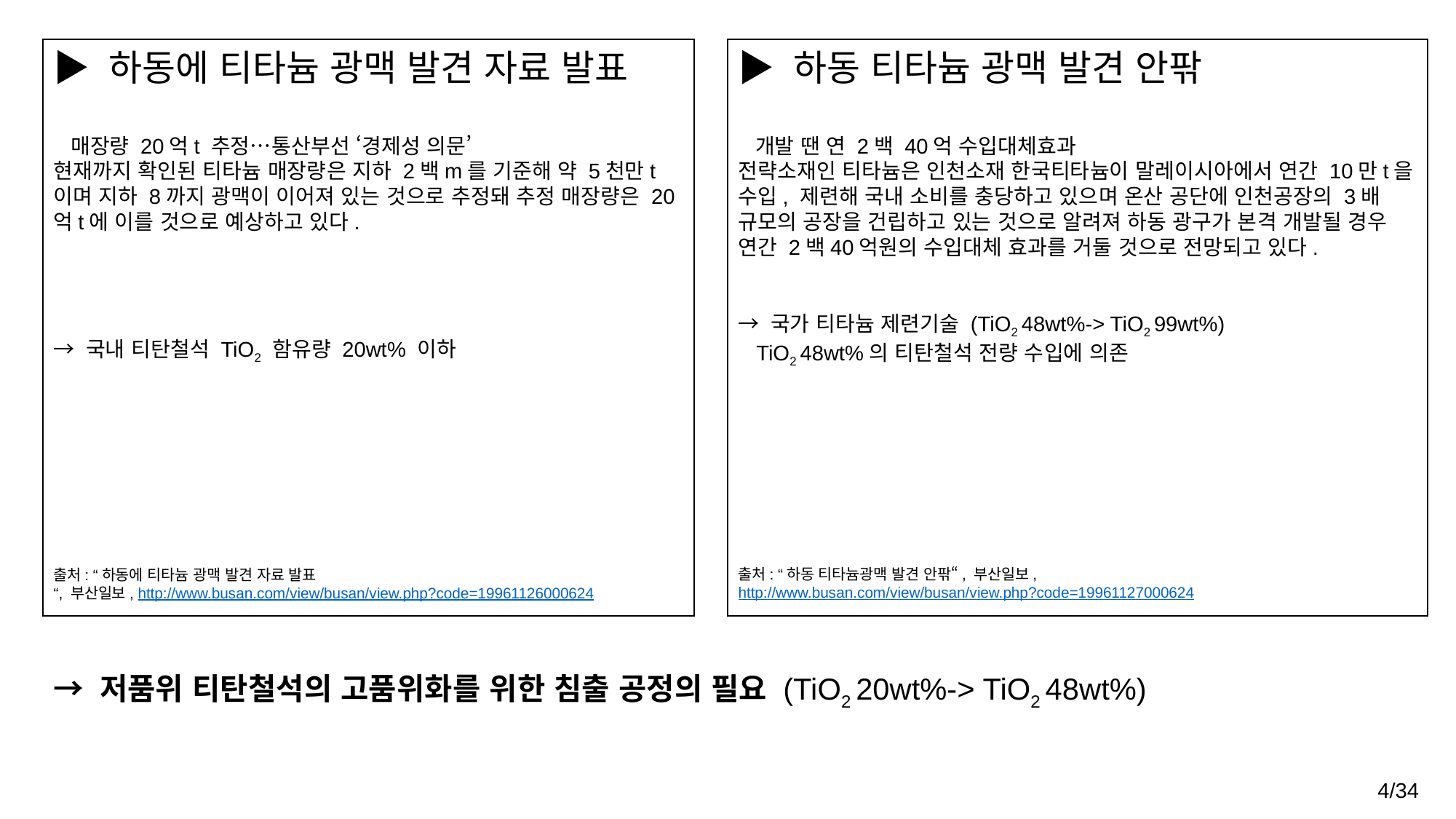

▶ 하동에 티타늄 광맥 발견 자료 발표

  매장량 20억t 추정…통산부선 ‘경제성 의문’
현재까지 확인된 티타늄 매장량은 지하 2백m를 기준해 약 5천만t이며 지하 8까지 광맥이 이어져 있는 것으로 추정돼 추정 매장량은 20억t에 이를 것으로 예상하고 있다.

→ 국내 티탄철석 TiO2 함유량 20wt% 이하

출처: “하동에 티타늄 광맥 발견 자료 발표
“, 부산일보, http://www.busan.com/view/busan/view.php?code=19961126000624

▶ 하동 티타늄 광맥 발견 안팎

  개발 땐 연 2백 40억 수입대체효과
전략소재인 티타늄은 인천소재 한국티타늄이 말레이시아에서 연간 10만t을 수입, 제련해 국내 소비를 충당하고 있으며 온산 공단에 인천공장의 3배 규모의 공장을 건립하고 있는 것으로 알려져 하동 광구가 본격 개발될 경우 연간 2백40억원의 수입대체 효과를 거둘 것으로 전망되고 있다.

→ 국가 티타늄 제련기술 (TiO2 48wt%-> TiO2 99wt%)
   TiO2 48wt%의 티탄철석 전량 수입에 의존

출처: “하동 티타늄광맥 발견 안팎“, 부산일보, http://www.busan.com/view/busan/view.php?code=19961127000624

→ 저품위 티탄철석의 고품위화를 위한 침출 공정의 필요 (TiO2 20wt%-> TiO2 48wt%)
4/34